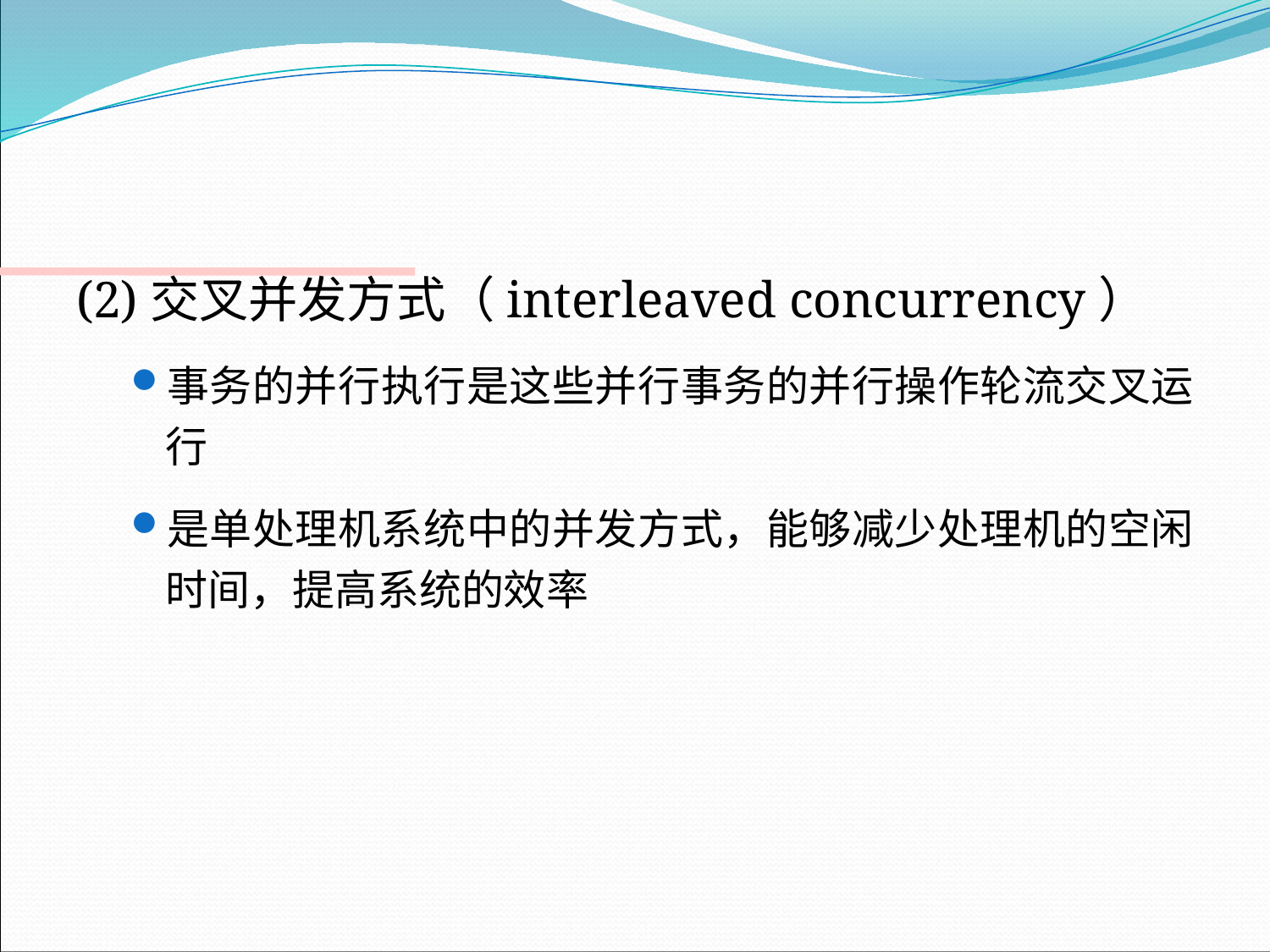

#
(2)交叉并发方式（interleaved concurrency）
事务的并行执行是这些并行事务的并行操作轮流交叉运行
是单处理机系统中的并发方式，能够减少处理机的空闲时间，提高系统的效率
981